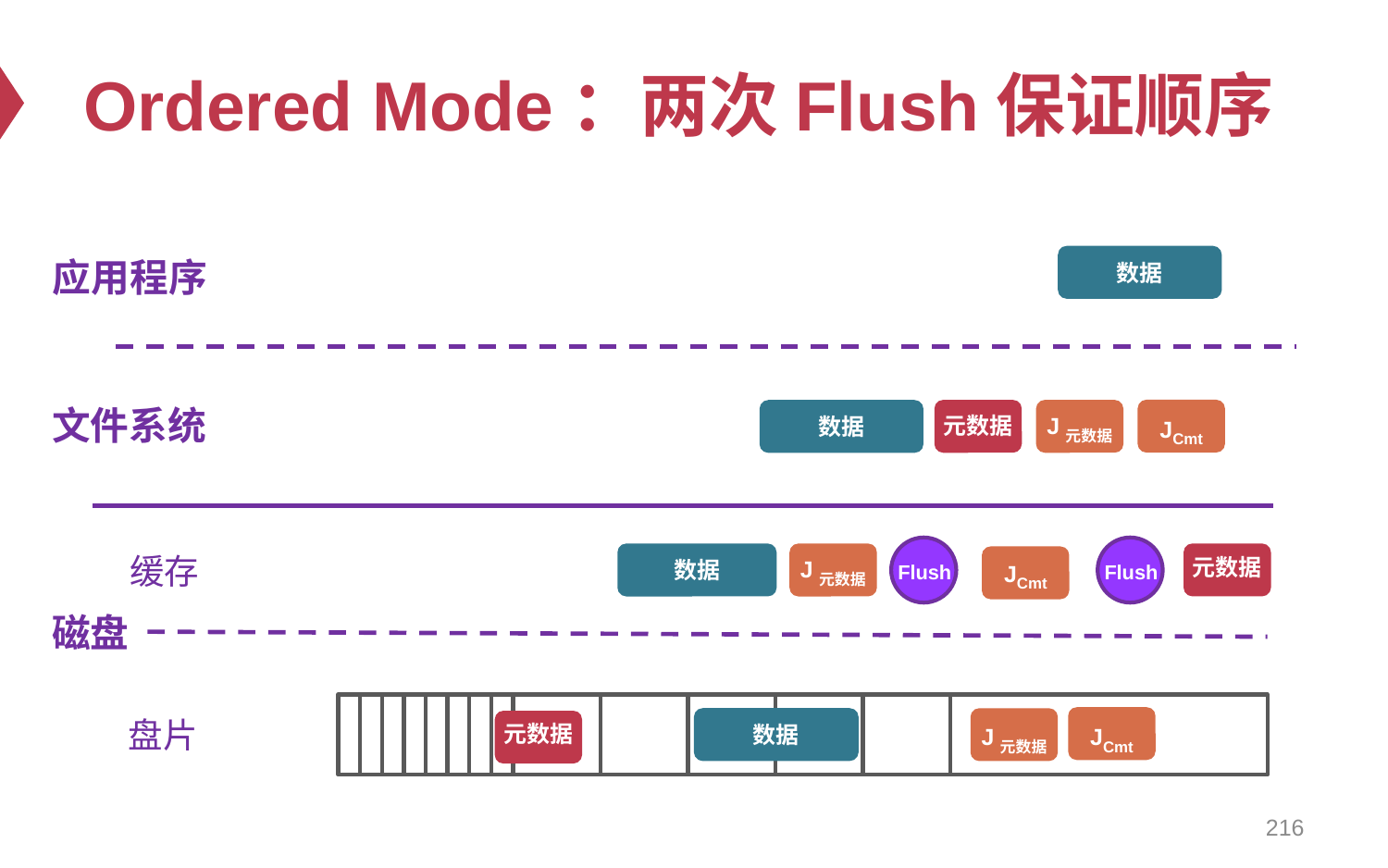

# Ordered Mode：两次Flush保证顺序
数据
应用程序
文件系统

JCmt

元数据

数据
J元数据

Flush

Flush
缓存

元数据
数据

J元数据

JCmt
磁盘

盘片

JCmt
数据

J元数据

元数据
216